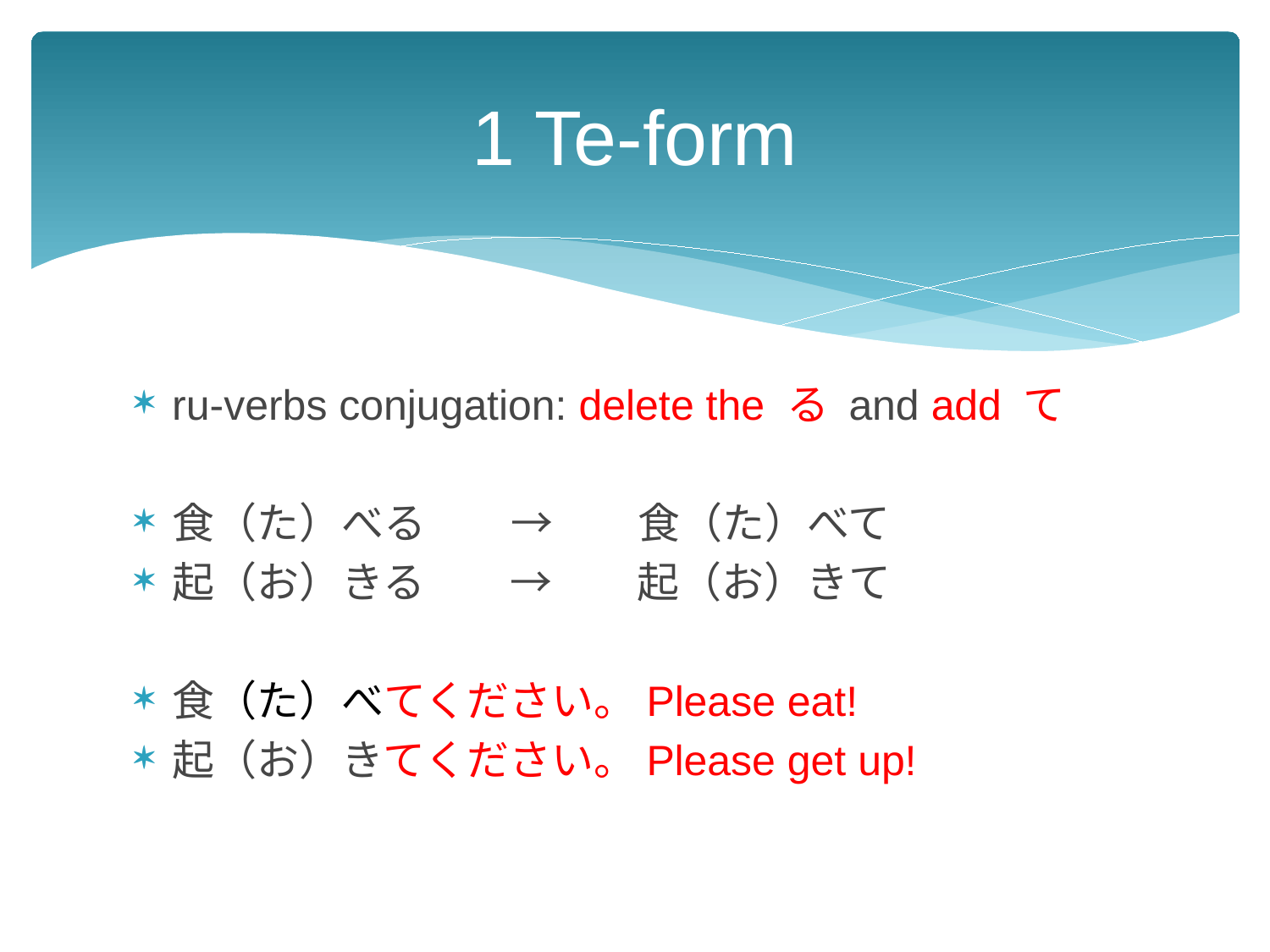

# 1 Te-form
ru-verbs conjugation: delete the る and add て

食（た）べる　　→　　食（た）べて
起（お）きる　　→　　起（お）きて

食（た）べてください。Please eat!
起（お）きてください。Please get up!